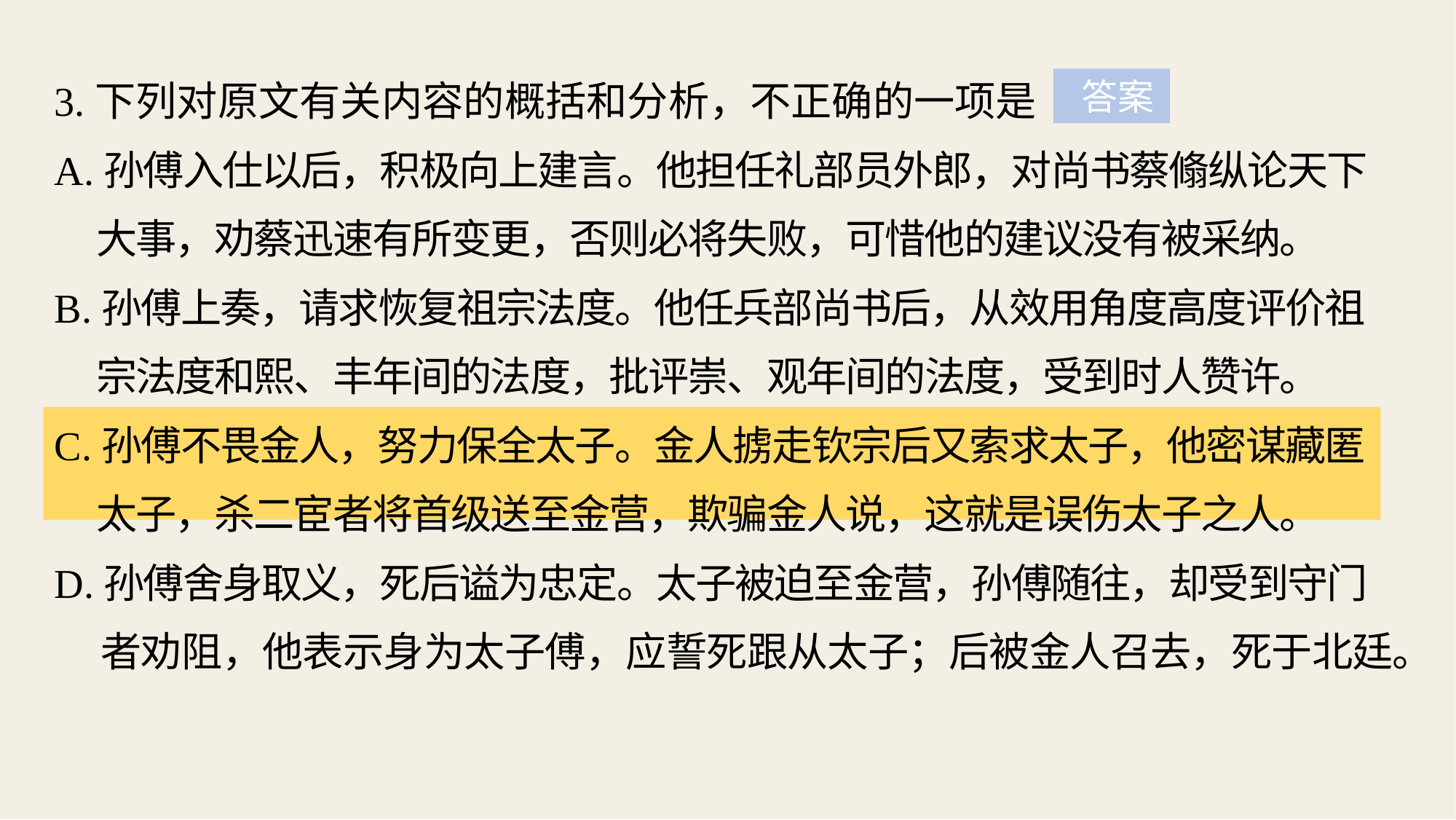

3.下列对原文有关内容的概括和分析，不正确的一项是
A.孙傅入仕以后，积极向上建言。他担任礼部员外郎，对尚书蔡翛纵论天下
    大事，劝蔡迅速有所变更，否则必将失败，可惜他的建议没有被采纳。
B.孙傅上奏，请求恢复祖宗法度。他任兵部尚书后，从效用角度高度评价祖
    宗法度和熙、丰年间的法度，批评崇、观年间的法度，受到时人赞许。
C.孙傅不畏金人，努力保全太子。金人掳走钦宗后又索求太子，他密谋藏匿
    太子，杀二宦者将首级送至金营，欺骗金人说，这就是误伤太子之人。
D.孙傅舍身取义，死后谥为忠定。太子被迫至金营，孙傅随往，却受到守门
    者劝阻，他表示身为太子傅，应誓死跟从太子；后被金人召去，死于北廷。
 答案